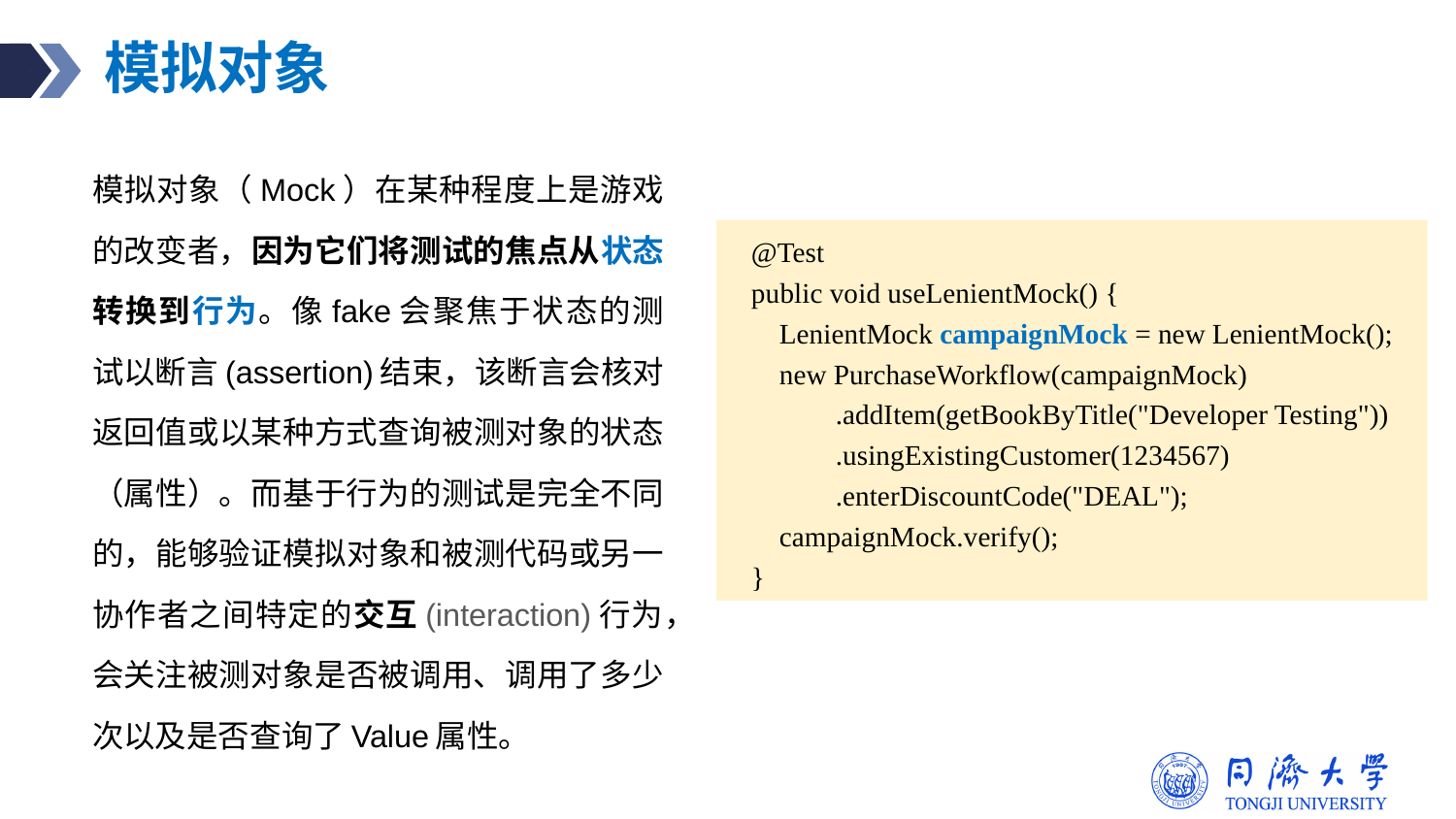

# 模拟对象
模拟对象（Mock）在某种程度上是游戏的改变者，因为它们将测试的焦点从状态转换到行为。像fake会聚焦于状态的测试以断言(assertion)结束，该断言会核对返回值或以某种方式查询被测对象的状态（属性）。而基于行为的测试是完全不同的，能够验证模拟对象和被测代码或另一协作者之间特定的交互(interaction)行为，会关注被测对象是否被调用、调用了多少次以及是否查询了Value属性。

@Test
public void useLenientMock() {
    LenientMock campaignMock = new LenientMock();
    new PurchaseWorkflow(campaignMock)
            .addItem(getBookByTitle("Developer Testing"))
            .usingExistingCustomer(1234567)
            .enterDiscountCode("DEAL");
    campaignMock.verify();
}